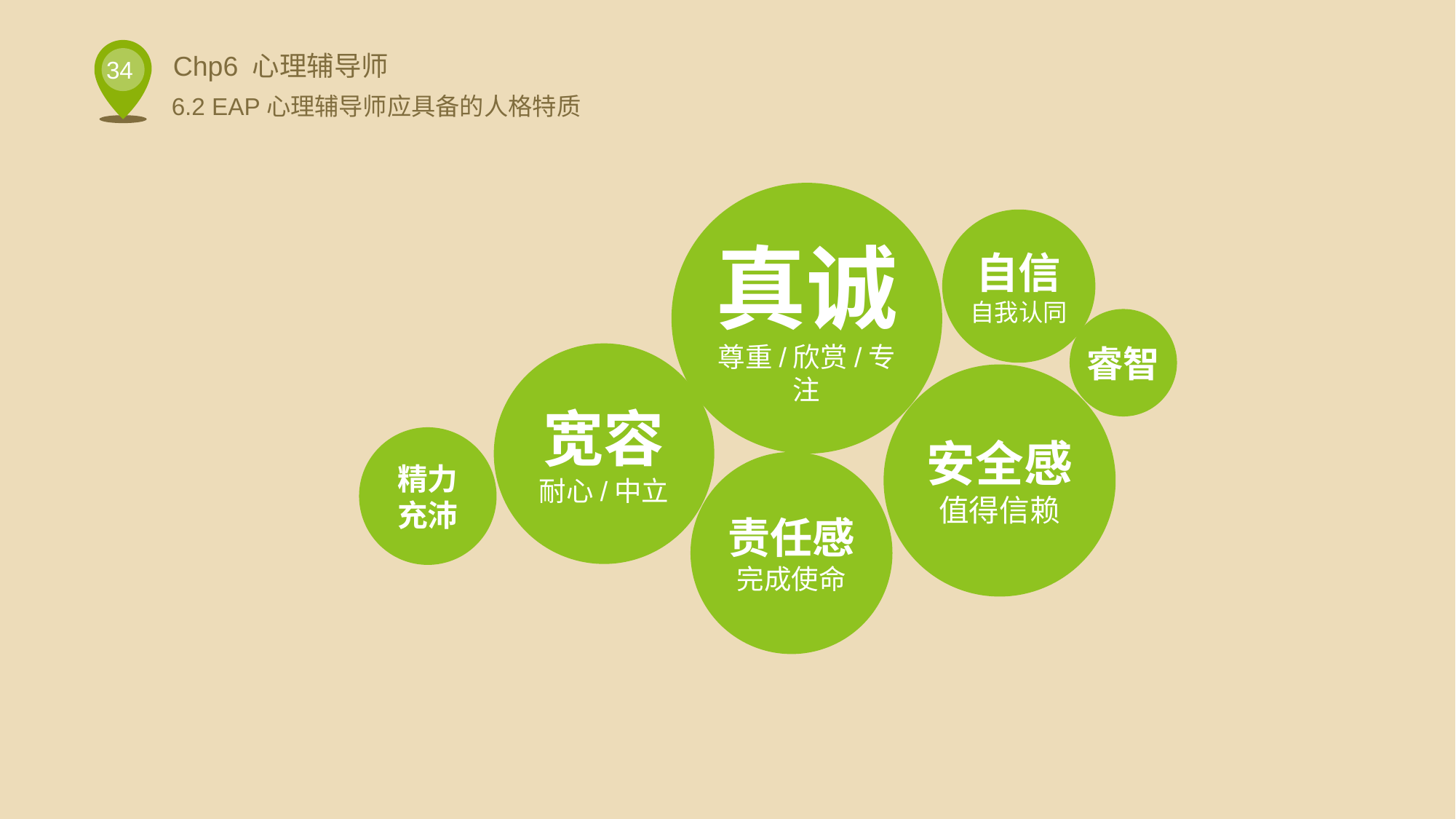

6.2 EAP心理辅导师应具备的人格特质
真诚
尊重/欣赏/专注
自信
自我认同
睿智
宽容
耐心/中立
安全感
值得信赖
精力
充沛
责任感
完成使命